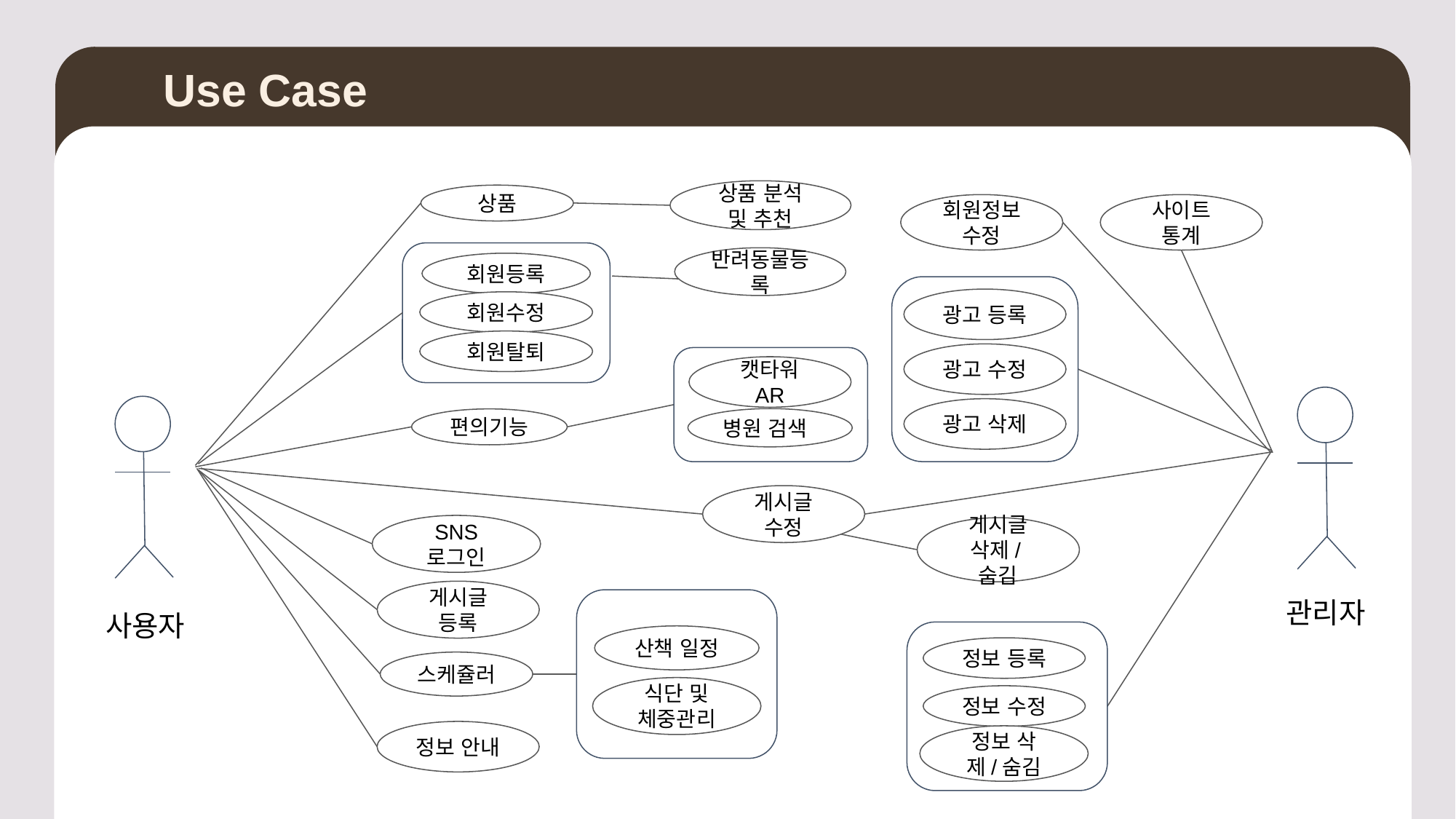

Use Case

상품 분석 및 추천
상품
회원정보수정
사이트 통계

반려동물등록
회원등록

광고 등록
회원수정
회원탈퇴
광고 수정

캣타워 AR

광고 삭제
병원 검색
편의기능
게시글 수정
SNS
로그인
게시글 삭제/숨김
게시글 등록
관리자

사용자

산책 일정
정보 등록
스케쥴러
식단 및 체중관리
정보 수정
정보 안내
정보 삭제/숨김